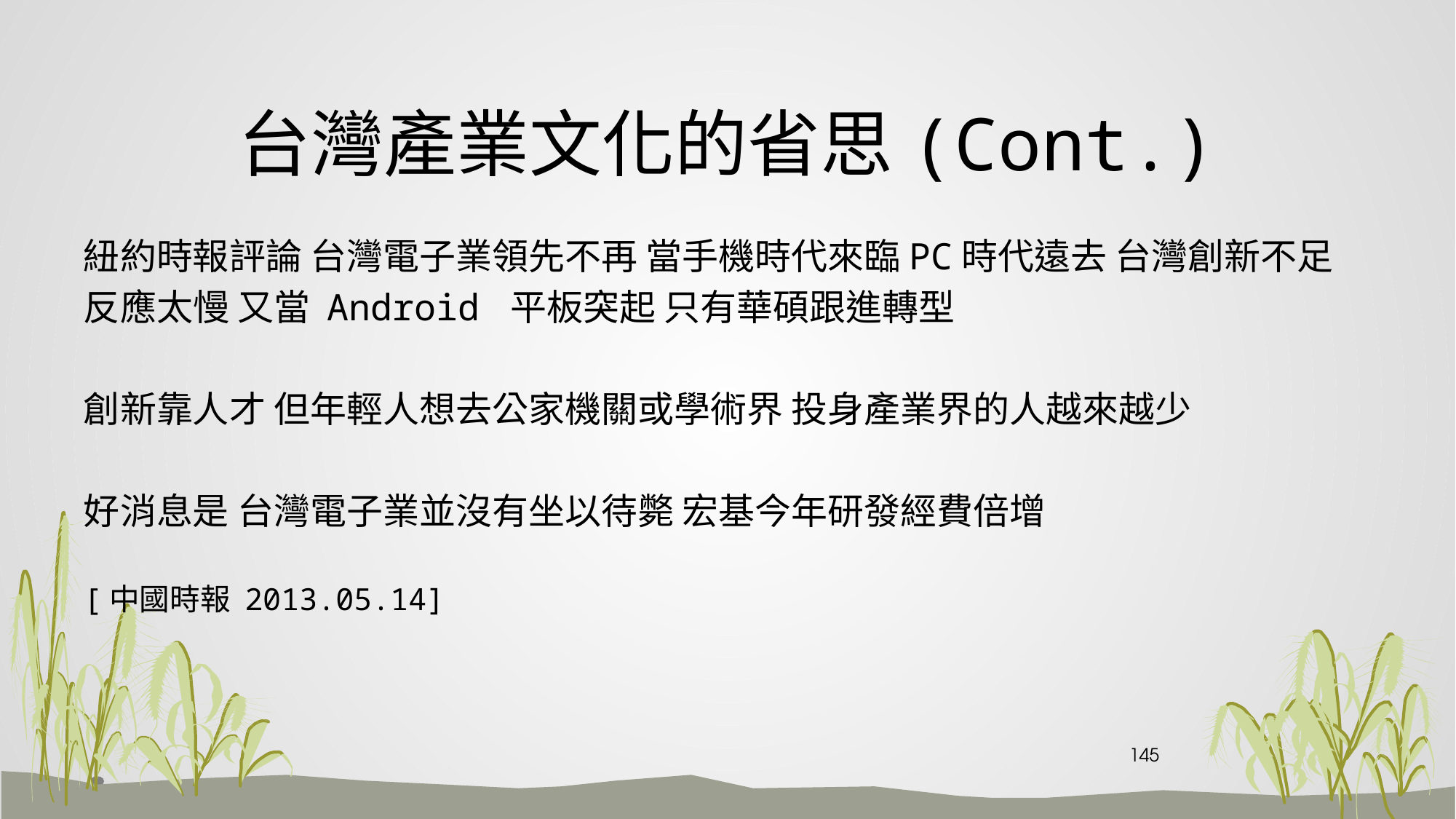

# 台灣產業文化的省思(Cont.)
紐約時報評論 台灣電子業領先不再 當手機時代來臨PC時代遠去 台灣創新不足
反應太慢 又當 Android 平板突起 只有華碩跟進轉型

創新靠人才 但年輕人想去公家機關或學術界 投身產業界的人越來越少

好消息是 台灣電子業並沒有坐以待斃 宏基今年研發經費倍增

[中國時報 2013.05.14]
145